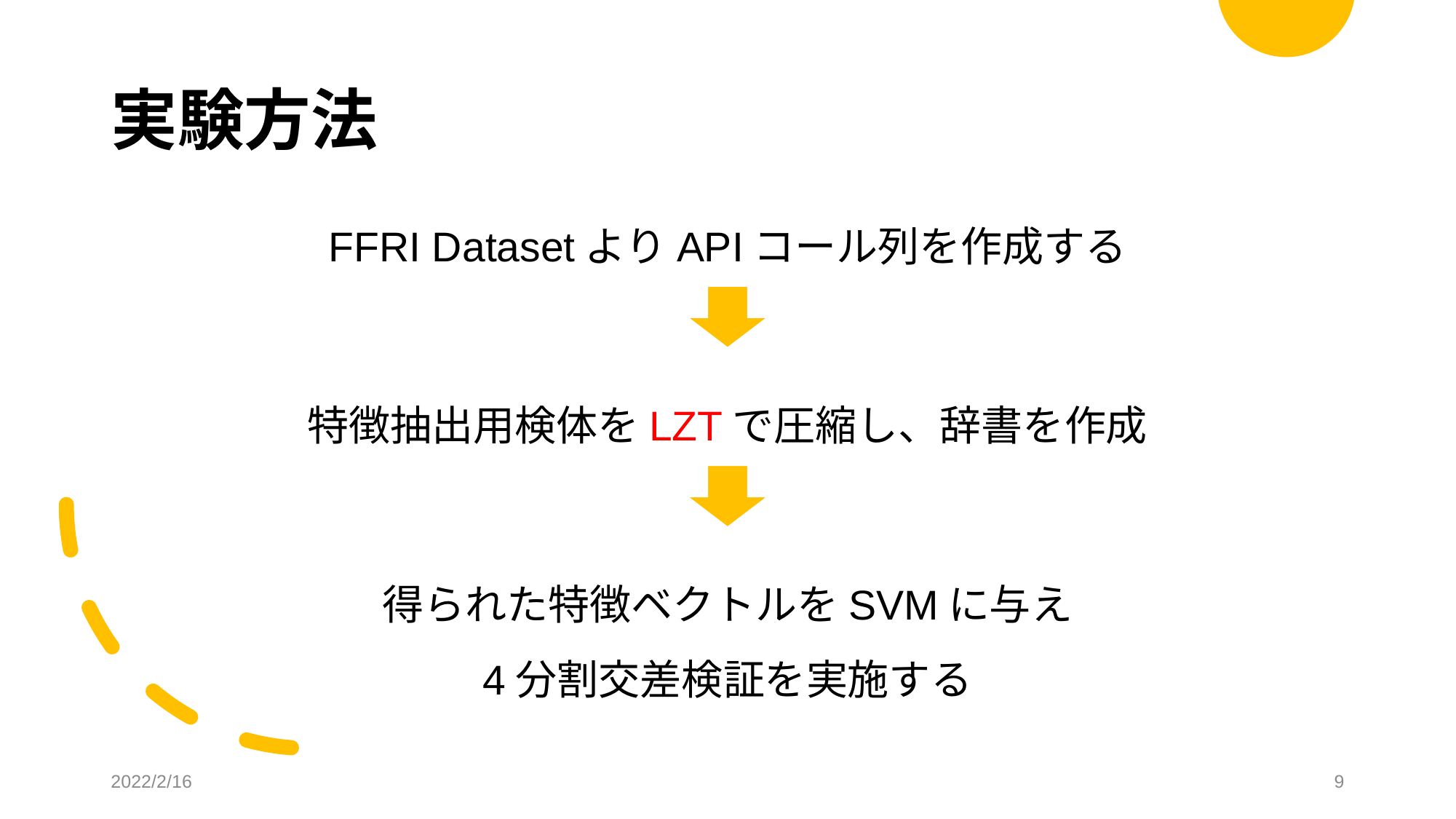

# 実験方法
FFRI DatasetよりAPIコール列を作成する

特徴抽出用検体をLZTで圧縮し、辞書を作成

得られた特徴ベクトルをSVMに与え
4分割交差検証を実施する

2022/2/16
9